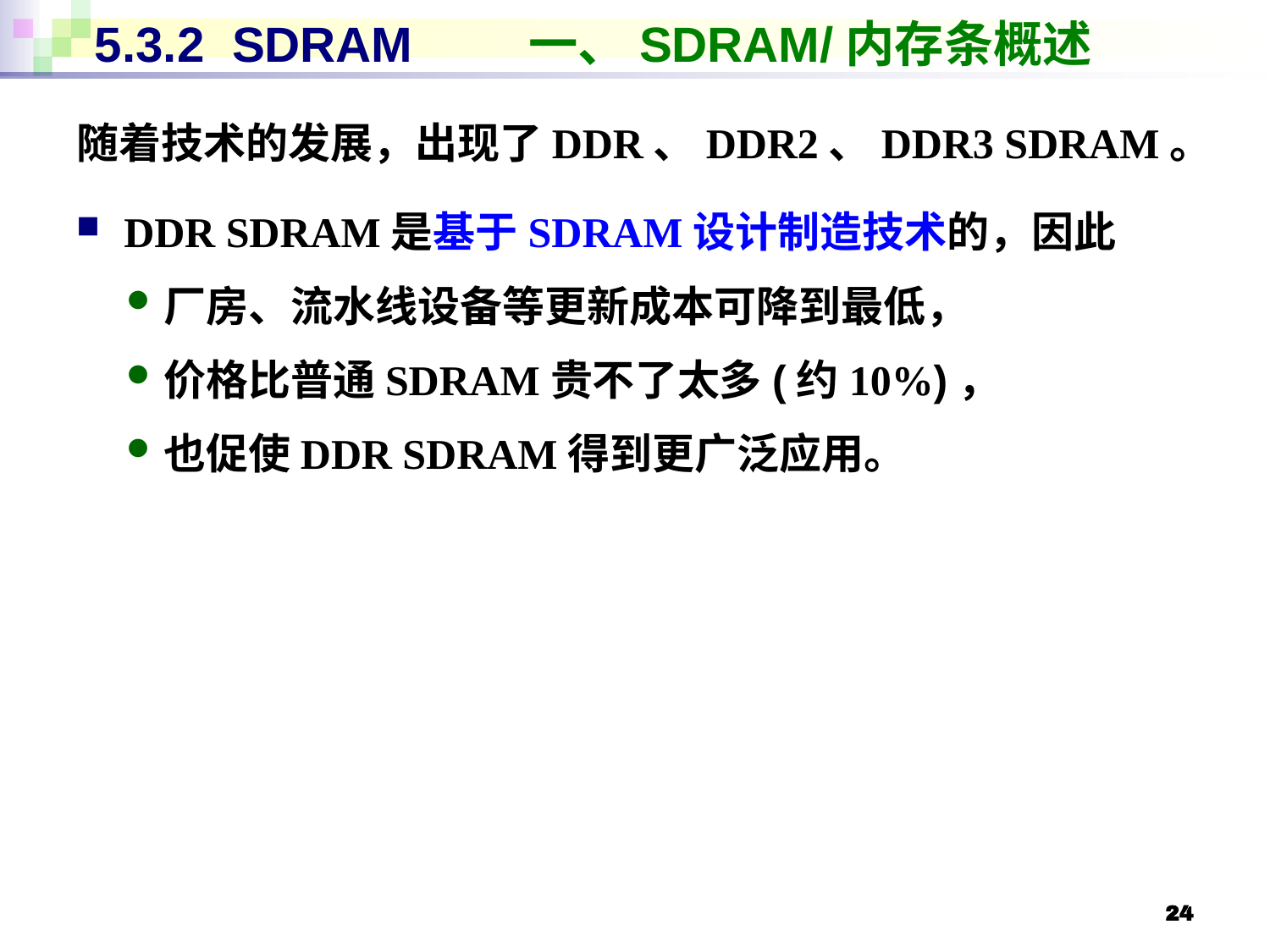

# 5.3.2  SDRAM	   一、SDRAM/内存条概述
随着技术的发展，出现了DDR、DDR2、DDR3 SDRAM。
DDR SDRAM是基于SDRAM设计制造技术的，因此
厂房、流水线设备等更新成本可降到最低，
价格比普通SDRAM贵不了太多(约10%)，
也促使DDR SDRAM得到更广泛应用。
24